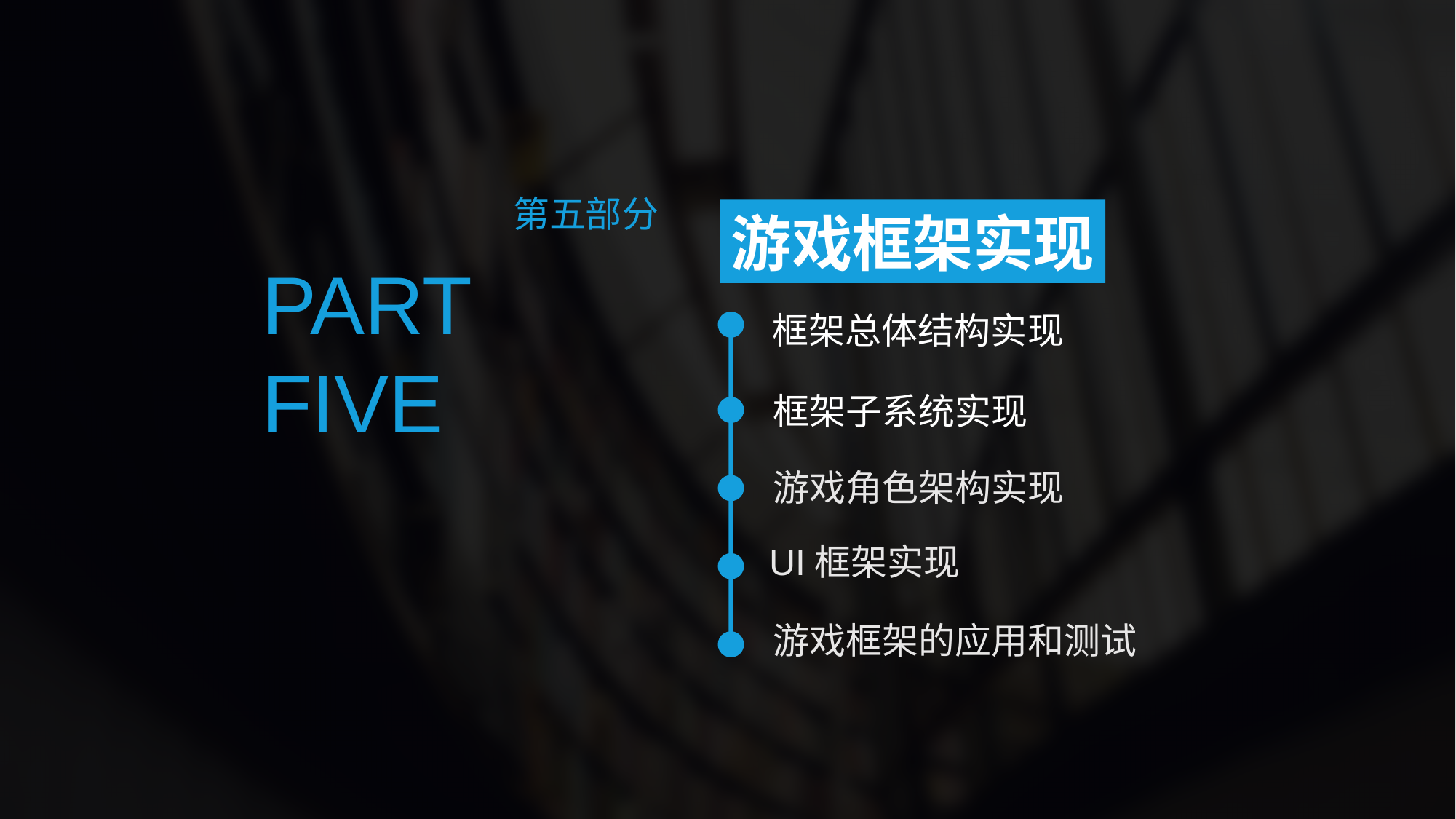

第五部分
游戏框架实现
PART FIVE
框架总体结构实现

框架子系统实现

游戏角色架构实现
UI框架实现
游戏框架的应用和测试